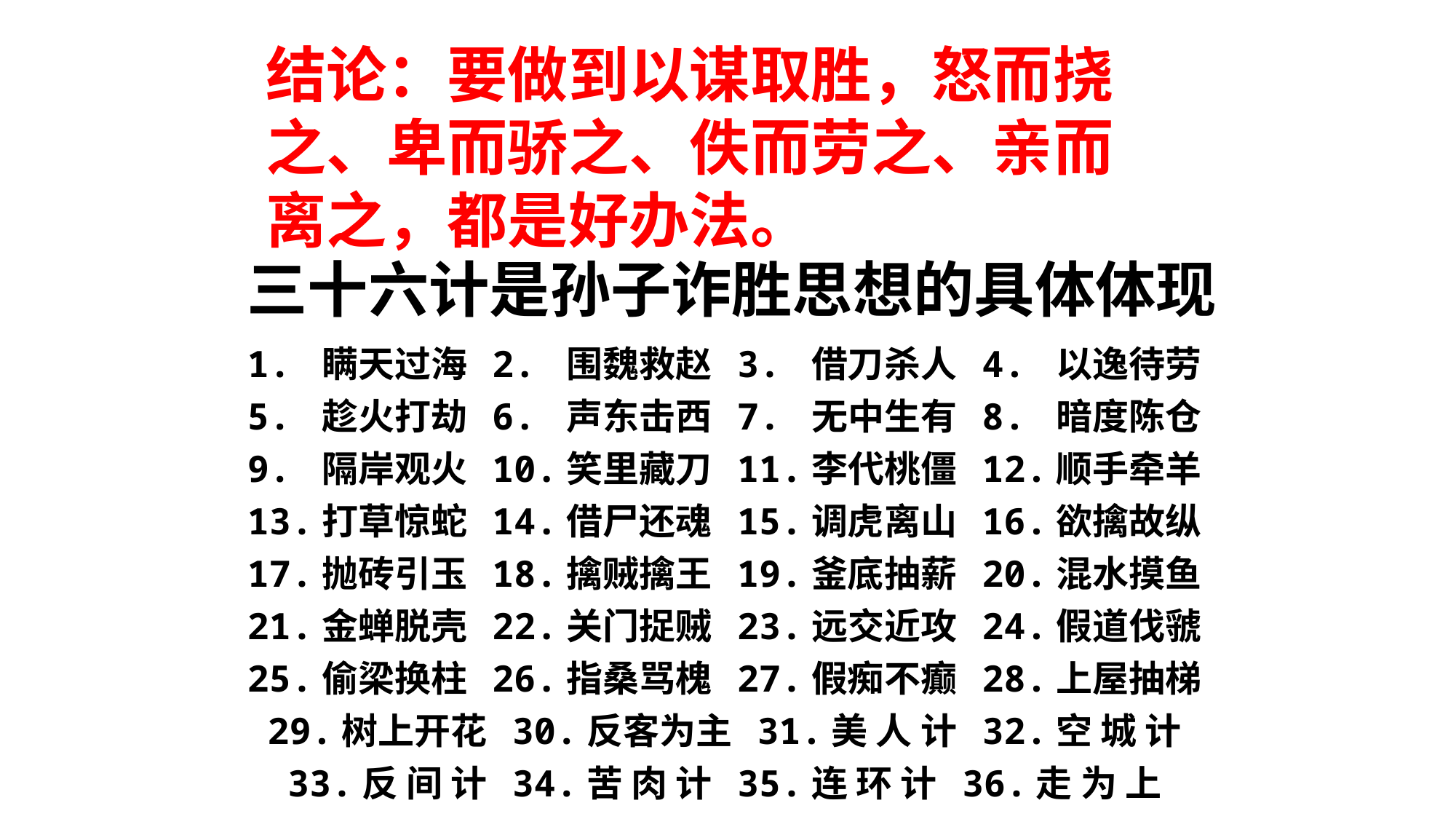

结论：要做到以谋取胜，怒而挠之、卑而骄之、佚而劳之、亲而离之，都是好办法。
三十六计是孙子诈胜思想的具体体现
1. 瞒天过海  2. 围魏救赵  3. 借刀杀人  4. 以逸待劳
5. 趁火打劫  6. 声东击西  7. 无中生有  8. 暗度陈仓
9. 隔岸观火  10.笑里藏刀  11.李代桃僵  12.顺手牵羊
13.打草惊蛇  14.借尸还魂  15.调虎离山  16.欲擒故纵
17.抛砖引玉  18.擒贼擒王  19.釜底抽薪  20.混水摸鱼
21.金蝉脱壳  22.关门捉贼  23.远交近攻  24.假道伐虢
25.偷梁换柱  26.指桑骂槐  27.假痴不癫  28.上屋抽梯
29.树上开花  30.反客为主  31.美 人 计  32.空 城 计
33.反 间 计  34.苦 肉 计  35.连 环 计  36.走 为 上